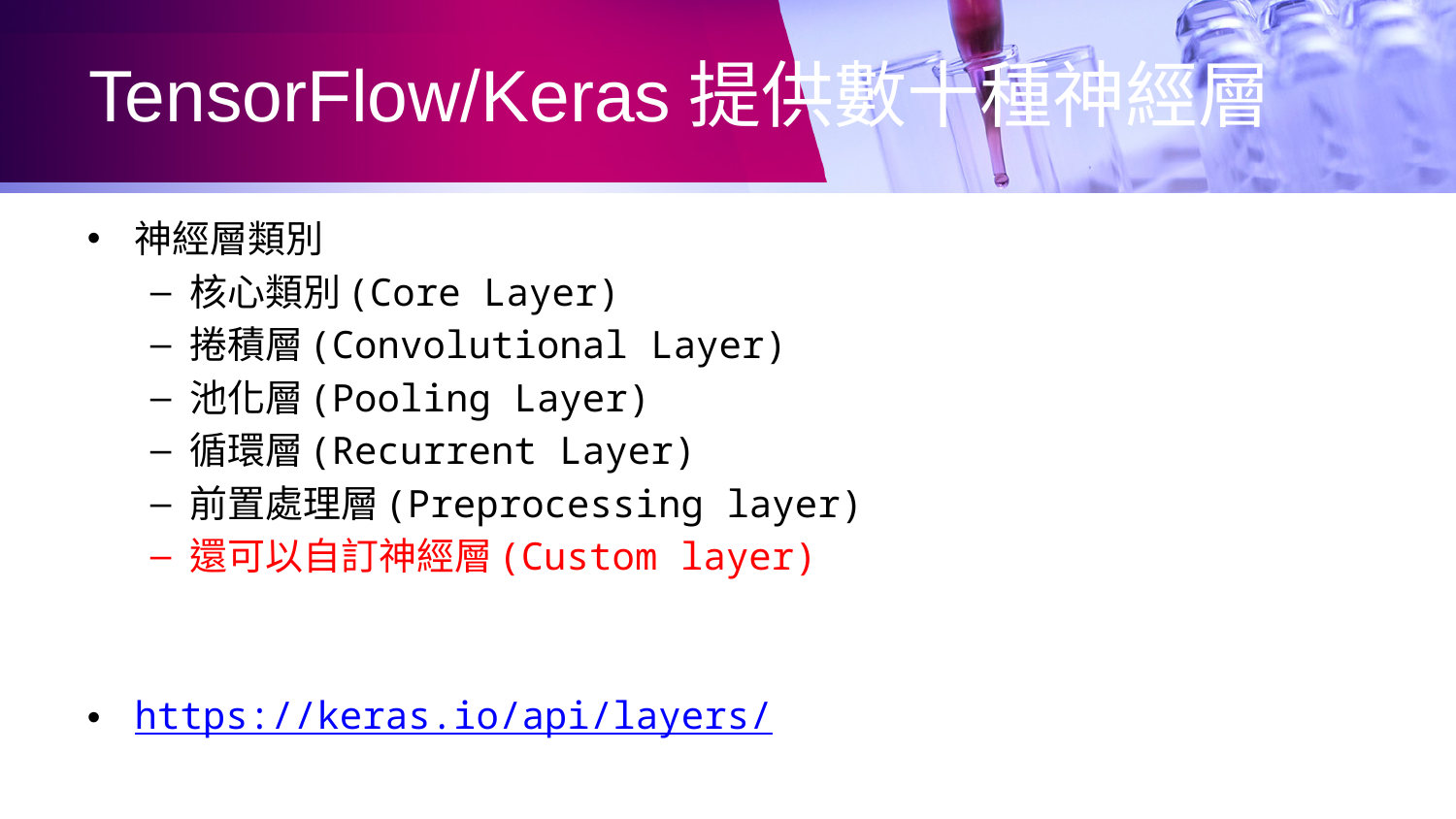

# TensorFlow/Keras提供數十種神經層
神經層類別
核心類別(Core Layer)
捲積層(Convolutional Layer)
池化層(Pooling Layer)
循環層(Recurrent Layer)
前置處理層(Preprocessing layer)
還可以自訂神經層(Custom layer)

https://keras.io/api/layers/